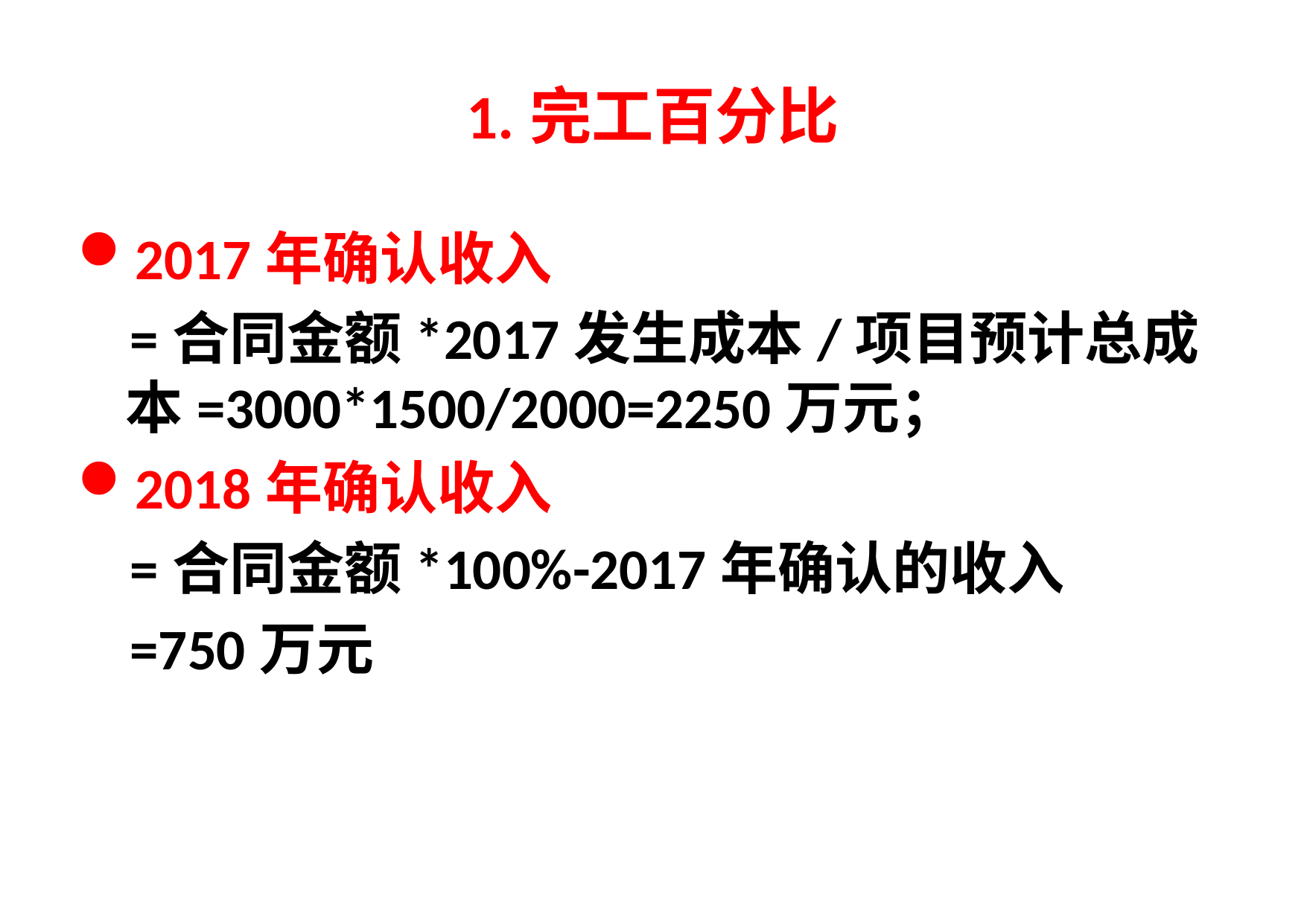

# 1.完工百分比
2017年确认收入
    =合同金额*2017发生成本/项目预计总成本=3000*1500/2000=2250万元；
2018年确认收入
    =合同金额*100%-2017年确认的收入
    =750万元
99